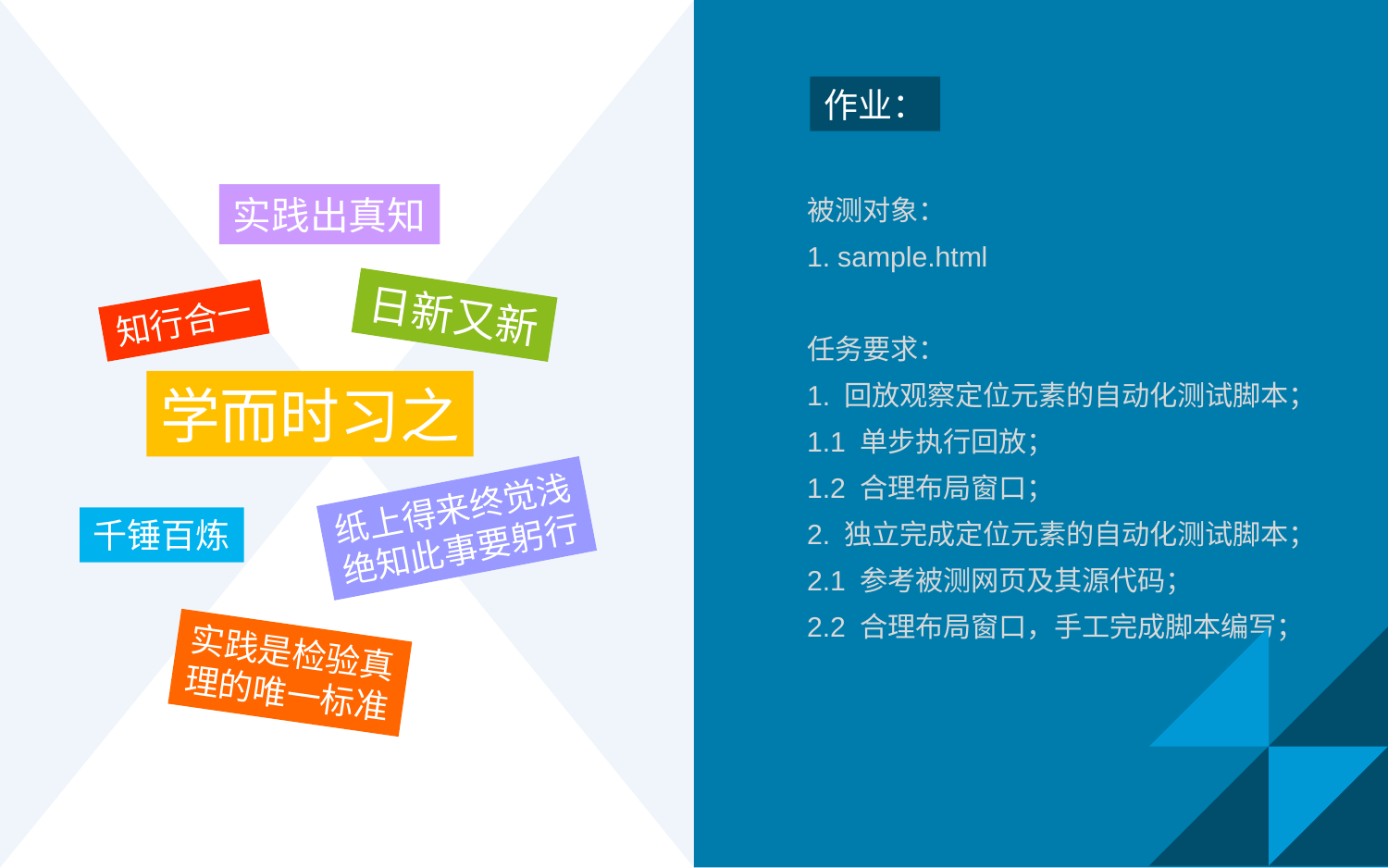

作业：

被测对象：
1. sample.html

任务要求：
1. 回放观察定位元素的自动化测试脚本；
1.1 单步执行回放；
1.2 合理布局窗口；
2. 独立完成定位元素的自动化测试脚本；
2.1 参考被测网页及其源代码；
2.2 合理布局窗口，手工完成脚本编写；

实践出真知

日新又新
知行合一
学而时习之
纸上得来终觉浅
绝知此事要躬行
千锤百炼
实践是检验真
理的唯一标准